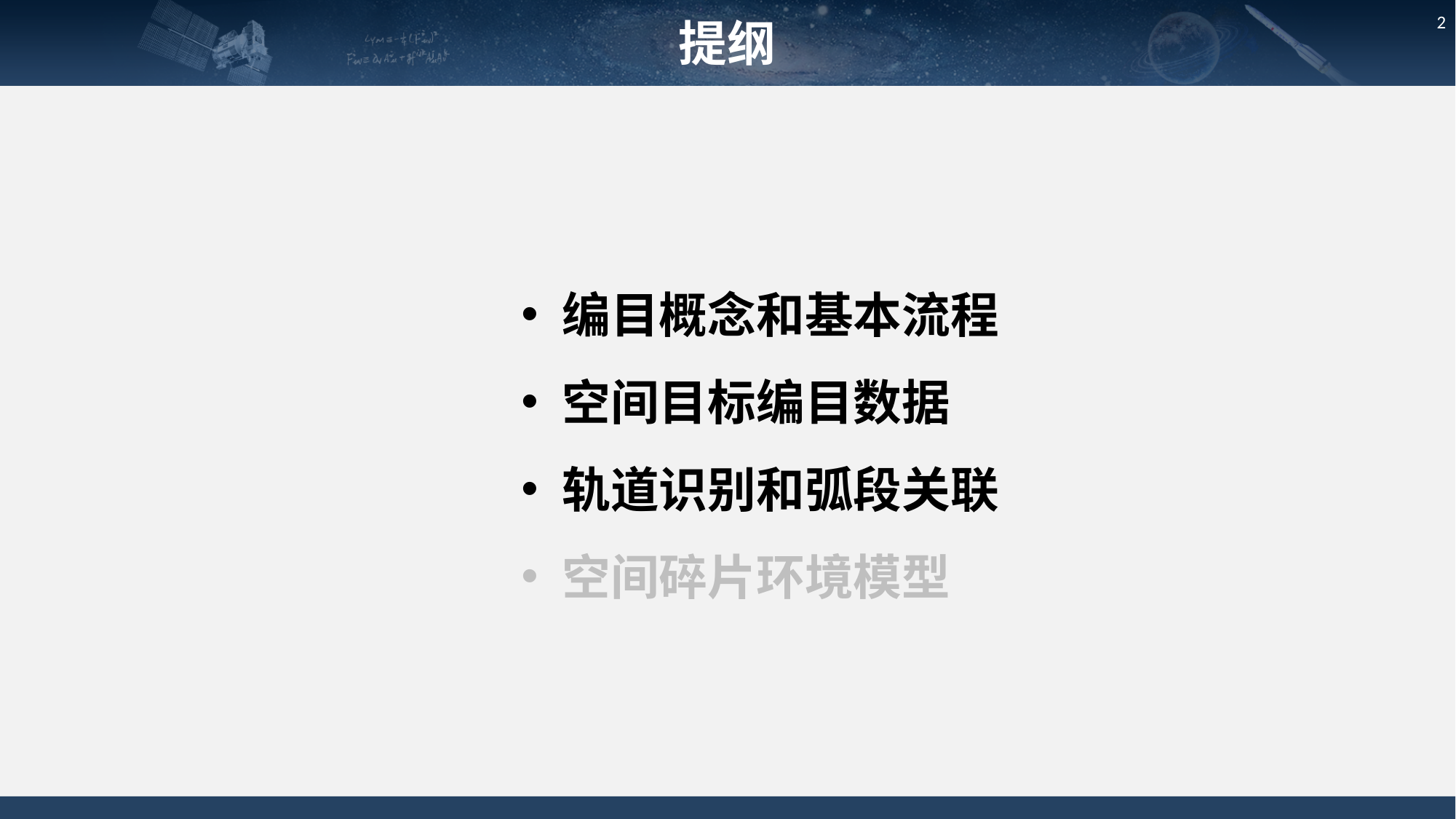

提纲
2
编目概念和基本流程
空间目标编目数据
轨道识别和弧段关联
空间碎片环境模型